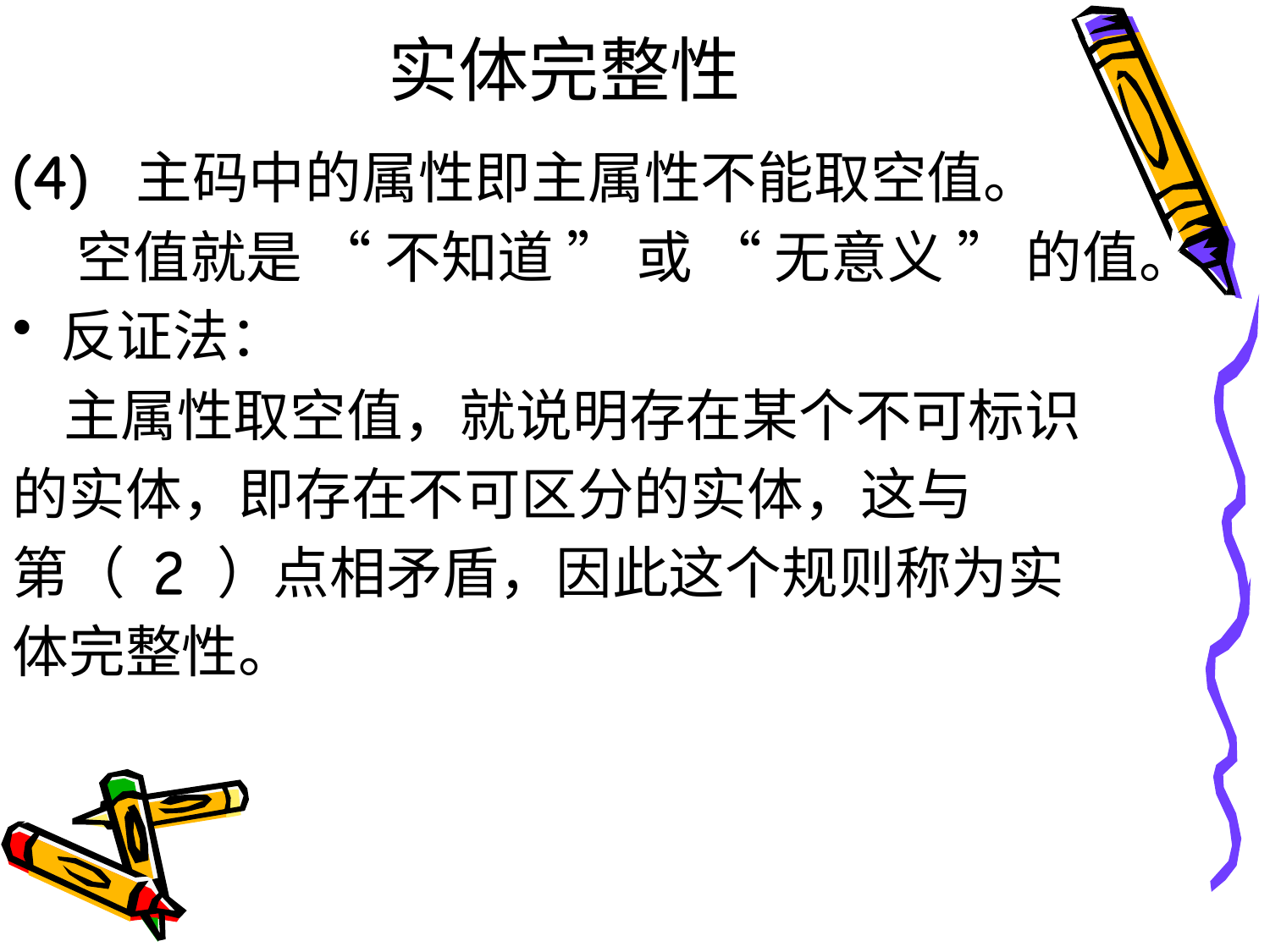

# 实体完整性
(4)  主码中的属性即主属性不能取空值。
    空值就是 “ 不知道 ” 或 “ 无意义 ” 的值。
反证法：
   主属性取空值，就说明存在某个不可标识
的实体，即存在不可区分的实体，这与
第（ 2 ）点相矛盾，因此这个规则称为实
体完整性。